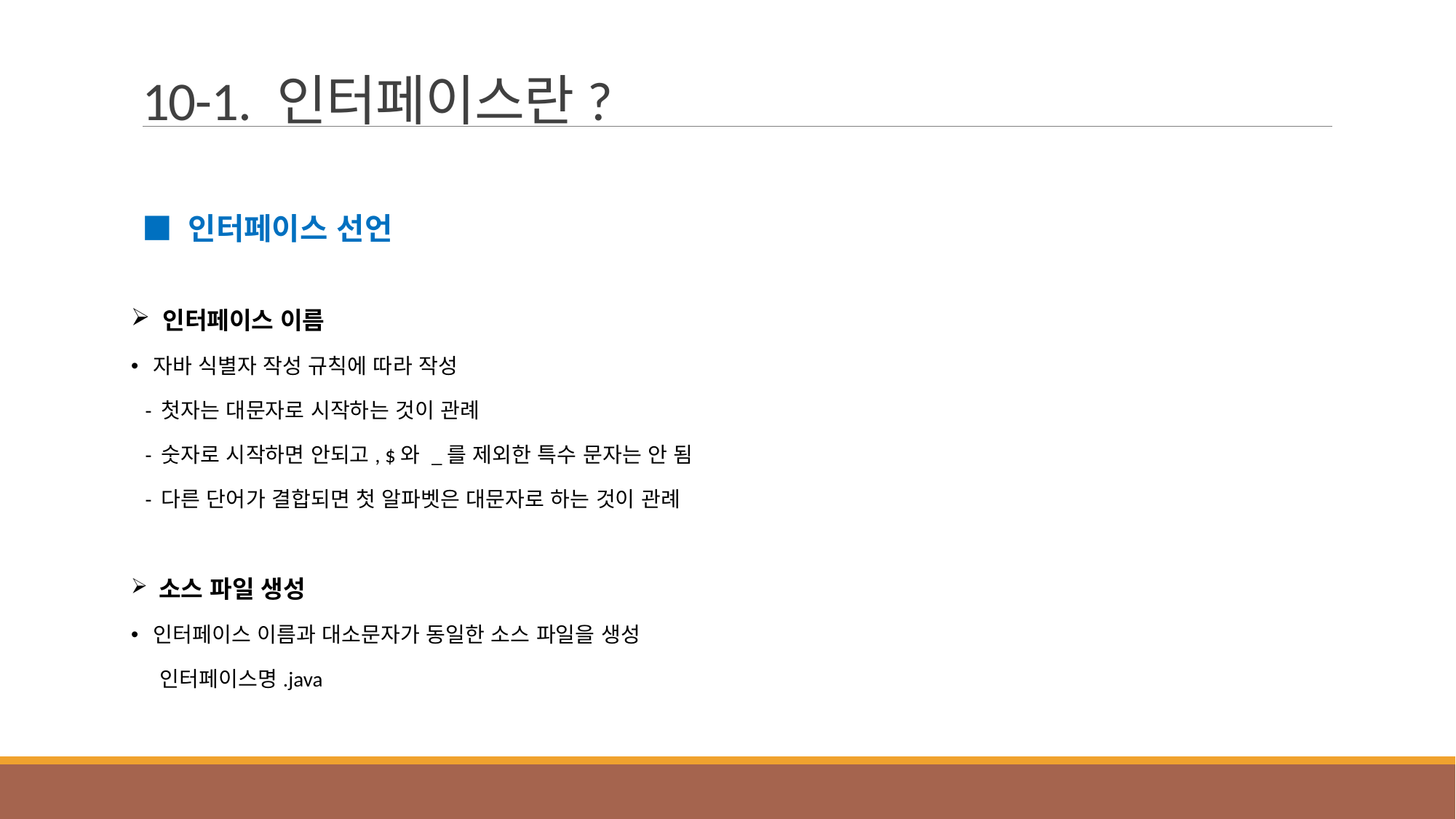

# 10-1. 인터페이스란?
■ 인터페이스 선언

 인터페이스 이름
 자바 식별자 작성 규칙에 따라 작성
   - 첫자는 대문자로 시작하는 것이 관례
   - 숫자로 시작하면 안되고, $와 _를 제외한 특수 문자는 안 됨
   - 다른 단어가 결합되면 첫 알파벳은 대문자로 하는 것이 관례

 소스 파일 생성
 인터페이스 이름과 대소문자가 동일한 소스 파일을 생성
    인터페이스명.java